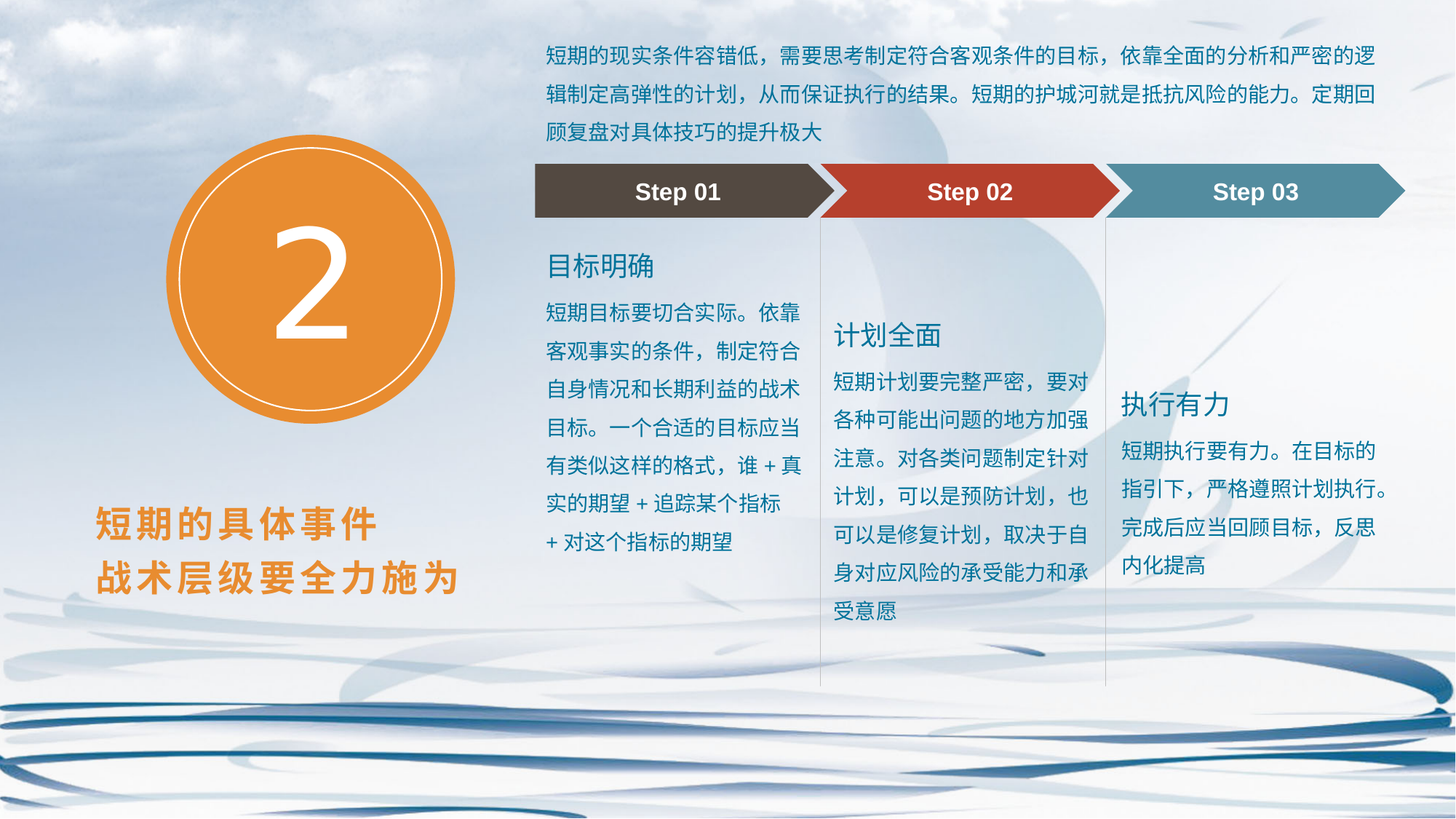

短期的现实条件容错低，需要思考制定符合客观条件的目标，依靠全面的分析和严密的逻辑制定高弹性的计划，从而保证执行的结果。短期的护城河就是抵抗风险的能力。定期回顾复盘对具体技巧的提升极大

Step 01
Step 02
Step 03
2
目标明确
短期目标要切合实际。依靠客观事实的条件，制定符合自身情况和长期利益的战术目标。一个合适的目标应当有类似这样的格式，谁+真实的期望+追踪某个指标+对这个指标的期望
计划全面
短期计划要完整严密，要对各种可能出问题的地方加强注意。对各类问题制定针对计划，可以是预防计划，也可以是修复计划，取决于自身对应风险的承受能力和承受意愿
执行有力
短期执行要有力。在目标的指引下，严格遵照计划执行。完成后应当回顾目标，反思内化提高
短期的具体事件
战术层级要全力施为